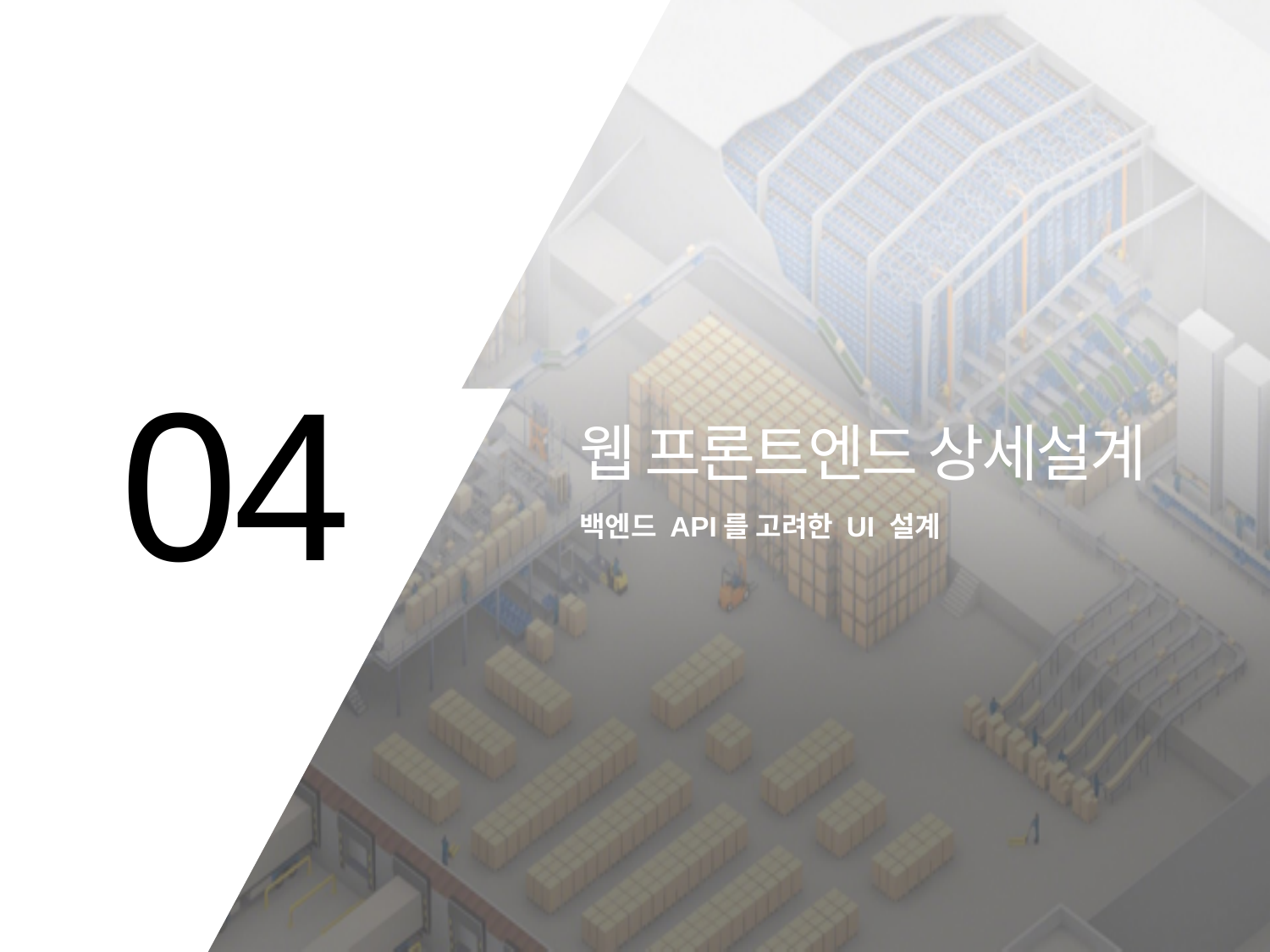

04
웹 프론트엔드 상세설계
백엔드 API를 고려한 UI 설계